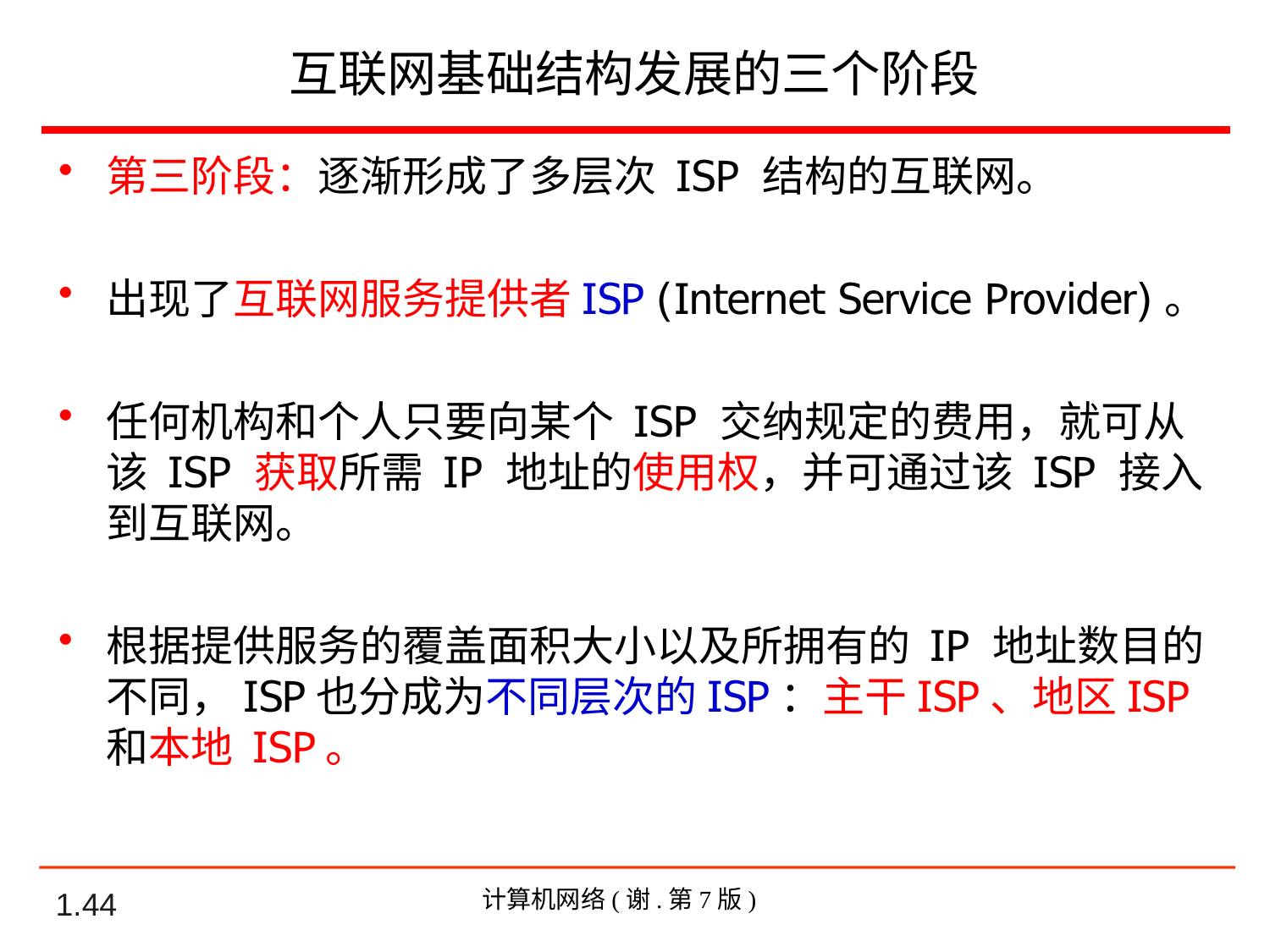

# 互联网基础结构发展的三个阶段
第三阶段：逐渐形成了多层次 ISP 结构的互联网。

出现了互联网服务提供者ISP (Internet Service Provider)。

任何机构和个人只要向某个 ISP 交纳规定的费用，就可从该 ISP 获取所需 IP 地址的使用权，并可通过该 ISP 接入到互联网。

根据提供服务的覆盖面积大小以及所拥有的 IP 地址数目的不同，ISP也分成为不同层次的ISP：主干ISP、地区ISP和本地 ISP。